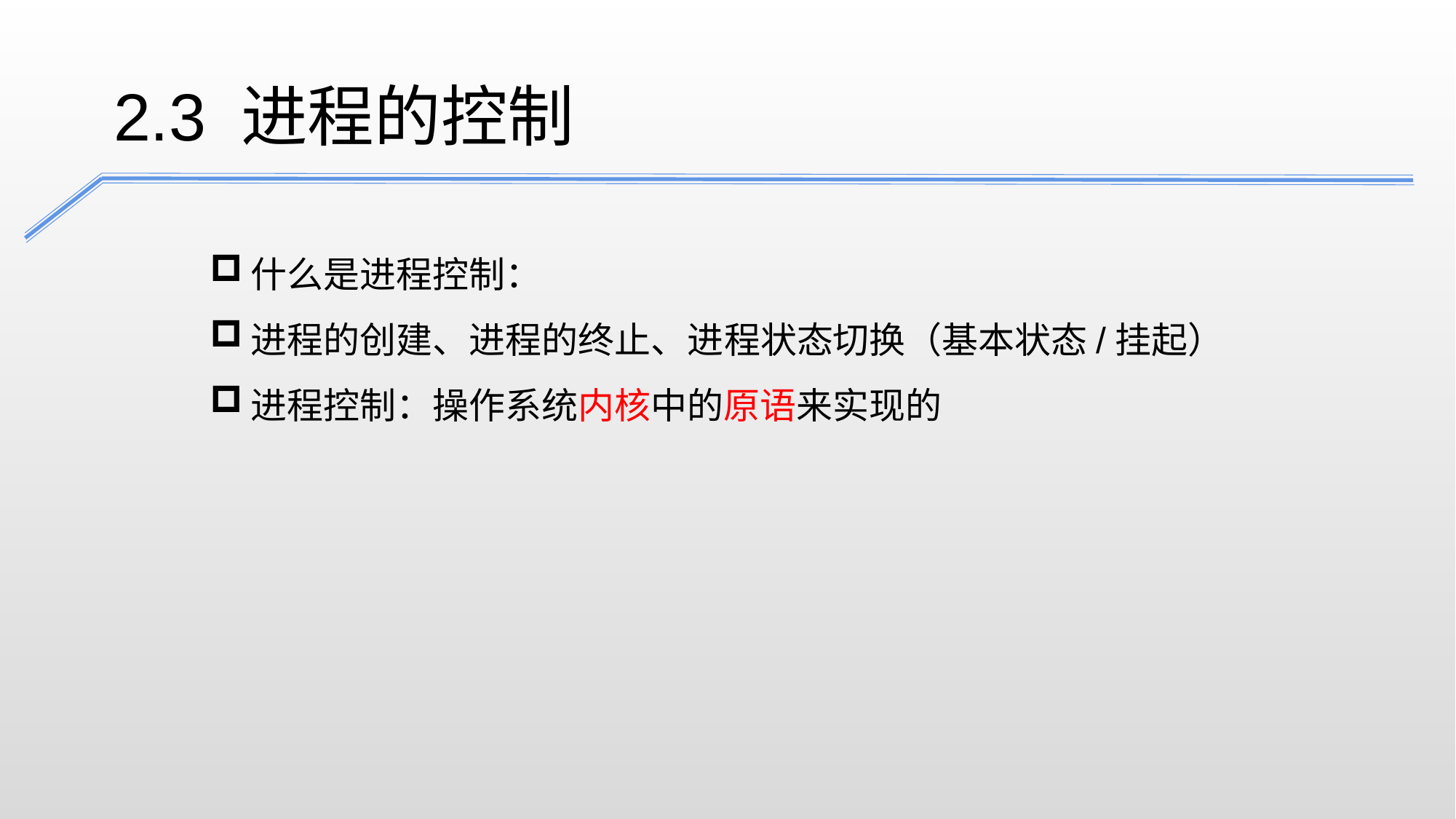

2.3 进程的控制
什么是进程控制：
进程的创建、进程的终止、进程状态切换（基本状态/挂起）
进程控制：操作系统内核中的原语来实现的